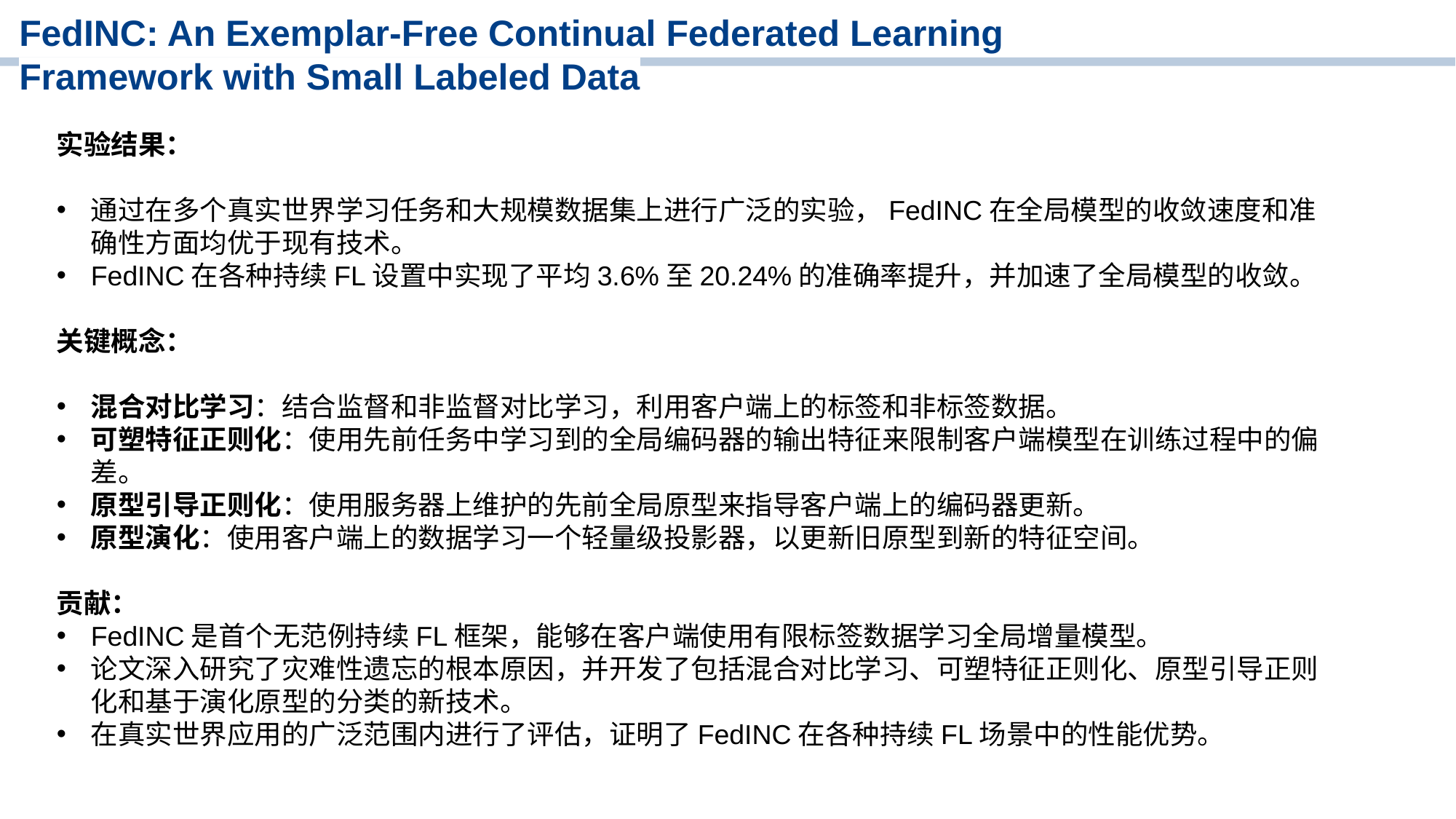

﻿FedINC: An Exemplar-Free Continual Federated Learning
Framework with Small Labeled Data

实验结果：

通过在多个真实世界学习任务和大规模数据集上进行广泛的实验，FedINC在全局模型的收敛速度和准确性方面均优于现有技术。
FedINC在各种持续FL设置中实现了平均3.6%至20.24%的准确率提升，并加速了全局模型的收敛。

关键概念：

混合对比学习：结合监督和非监督对比学习，利用客户端上的标签和非标签数据。
可塑特征正则化：使用先前任务中学习到的全局编码器的输出特征来限制客户端模型在训练过程中的偏差。
原型引导正则化：使用服务器上维护的先前全局原型来指导客户端上的编码器更新。
原型演化：使用客户端上的数据学习一个轻量级投影器，以更新旧原型到新的特征空间。

贡献：
FedINC是首个无范例持续FL框架，能够在客户端使用有限标签数据学习全局增量模型。
论文深入研究了灾难性遗忘的根本原因，并开发了包括混合对比学习、可塑特征正则化、原型引导正则化和基于演化原型的分类的新技术。
在真实世界应用的广泛范围内进行了评估，证明了FedINC在各种持续FL场景中的性能优势。